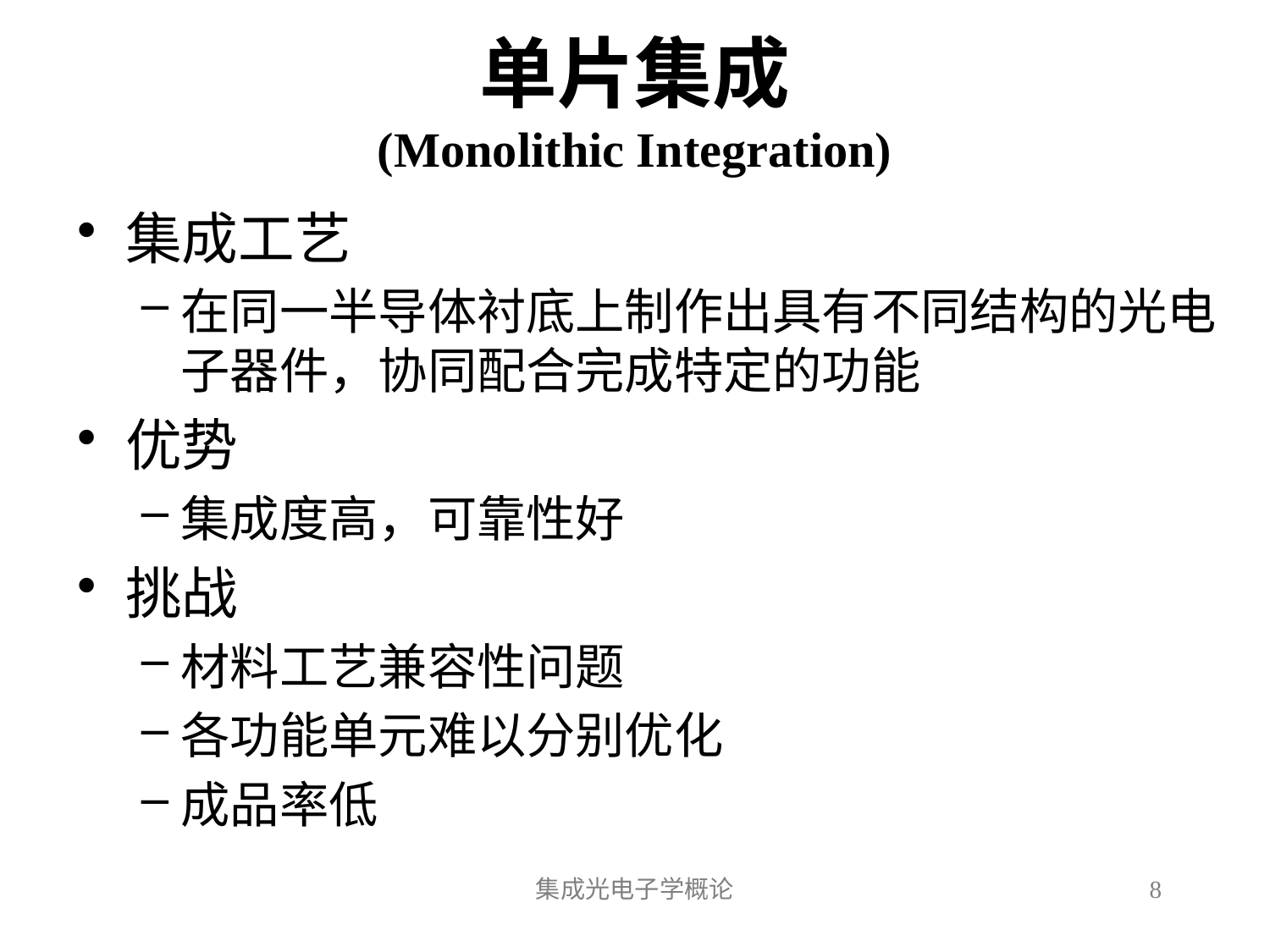

# 单片集成 (Monolithic Integration)
集成工艺
在同一半导体衬底上制作出具有不同结构的光电子器件，协同配合完成特定的功能
优势
集成度高，可靠性好
挑战
材料工艺兼容性问题
各功能单元难以分别优化
成品率低
集成光电子学概论
8